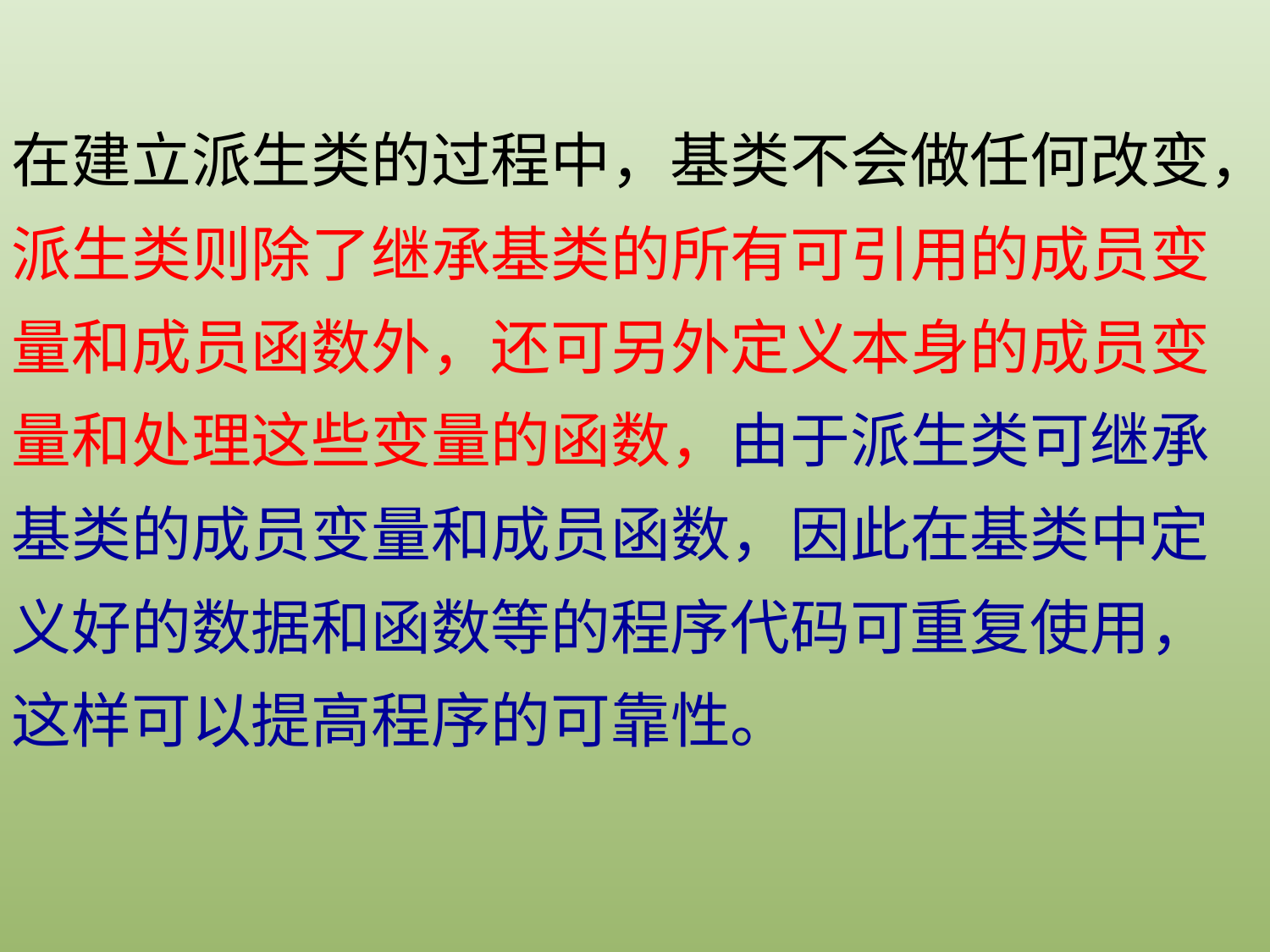

在建立派生类的过程中，基类不会做任何改变，派生类则除了继承基类的所有可引用的成员变量和成员函数外，还可另外定义本身的成员变量和处理这些变量的函数，由于派生类可继承基类的成员变量和成员函数，因此在基类中定义好的数据和函数等的程序代码可重复使用，这样可以提高程序的可靠性。
715